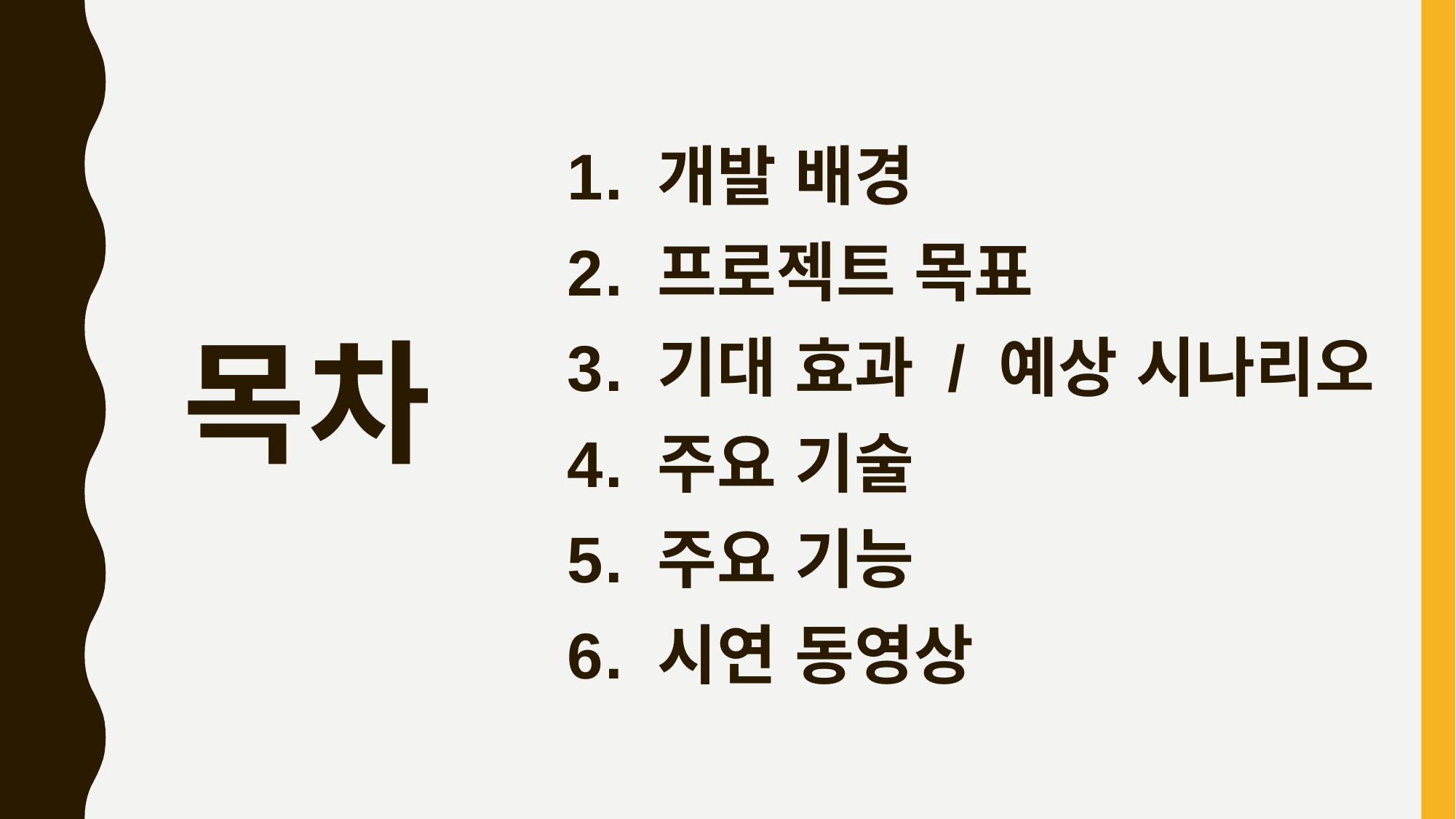

개발 배경
 프로젝트 목표
 기대 효과 / 예상 시나리오
 주요 기술
 주요 기능
 시연 동영상
# 목차